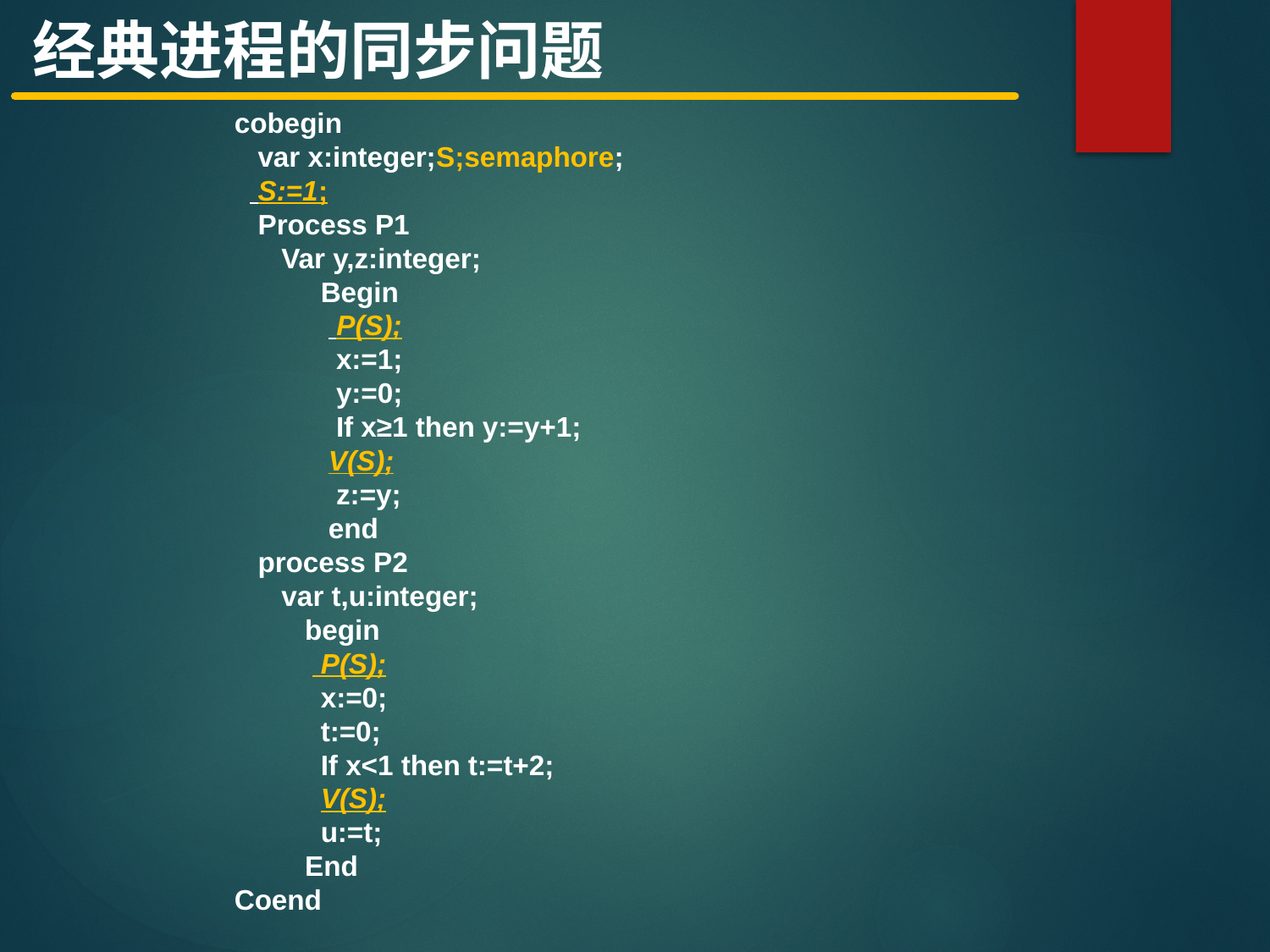

经典进程的同步问题
cobegin
   var x:integer;S;semaphore;
   S:=1;
   Process P1
      Var y,z:integer;
           Begin
             P(S);
             x:=1;
             y:=0;
             If x≥1 then y:=y+1;
            V(S);
             z:=y;
            end
   process P2
      var t,u:integer;
         begin
           P(S);
           x:=0;
           t:=0;
           If x<1 then t:=t+2;
           V(S);
           u:=t;
         End
Coend